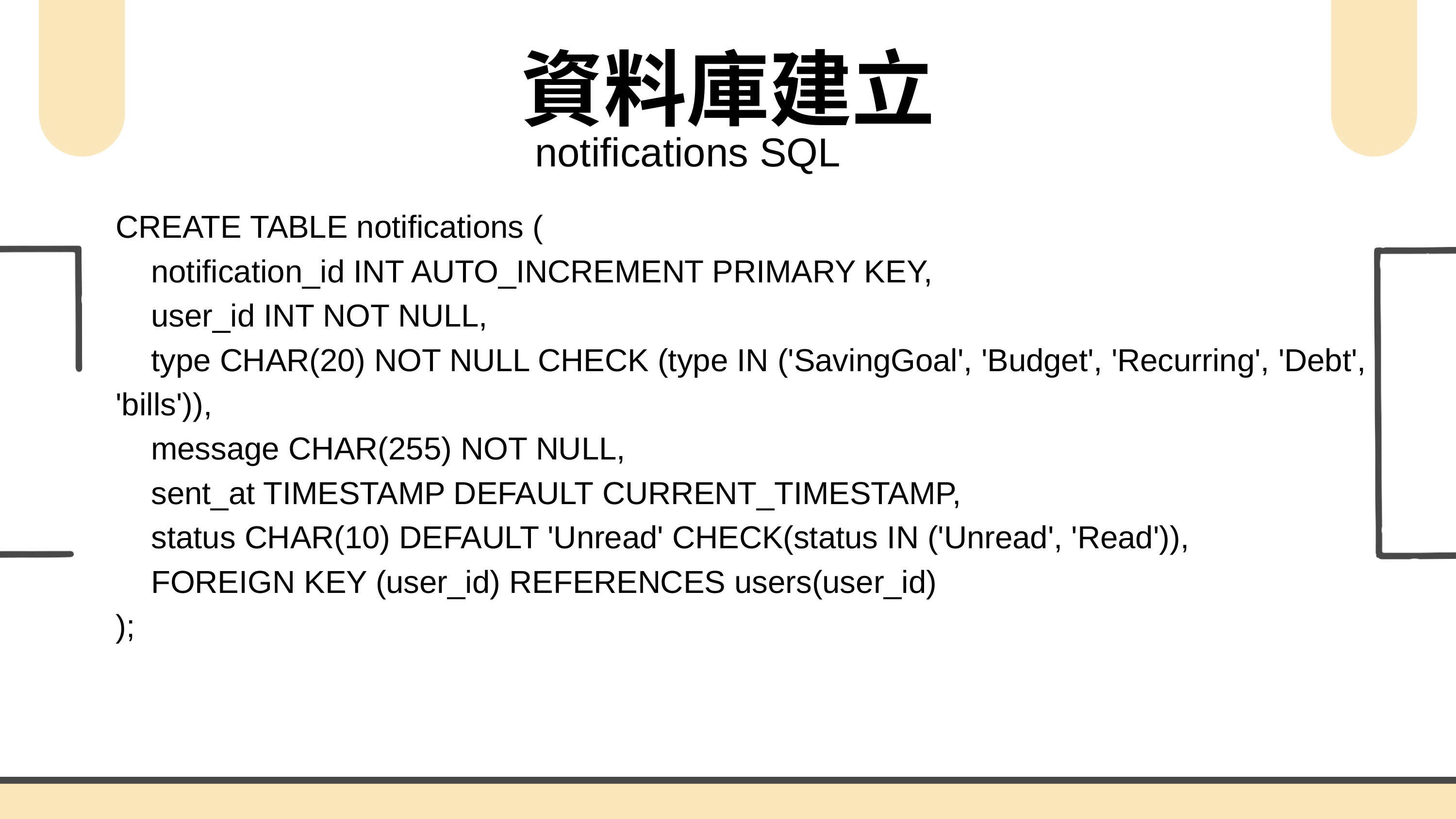

資料庫建立
notifications SQL
CREATE TABLE notifications (
    notification_id INT AUTO_INCREMENT PRIMARY KEY,
    user_id INT NOT NULL,
    type CHAR(20) NOT NULL CHECK (type IN ('SavingGoal', 'Budget', 'Recurring', 'Debt', 'bills')),
    message CHAR(255) NOT NULL,
    sent_at TIMESTAMP DEFAULT CURRENT_TIMESTAMP,
    status CHAR(10) DEFAULT 'Unread' CHECK(status IN ('Unread', 'Read')),
    FOREIGN KEY (user_id) REFERENCES users(user_id)
);